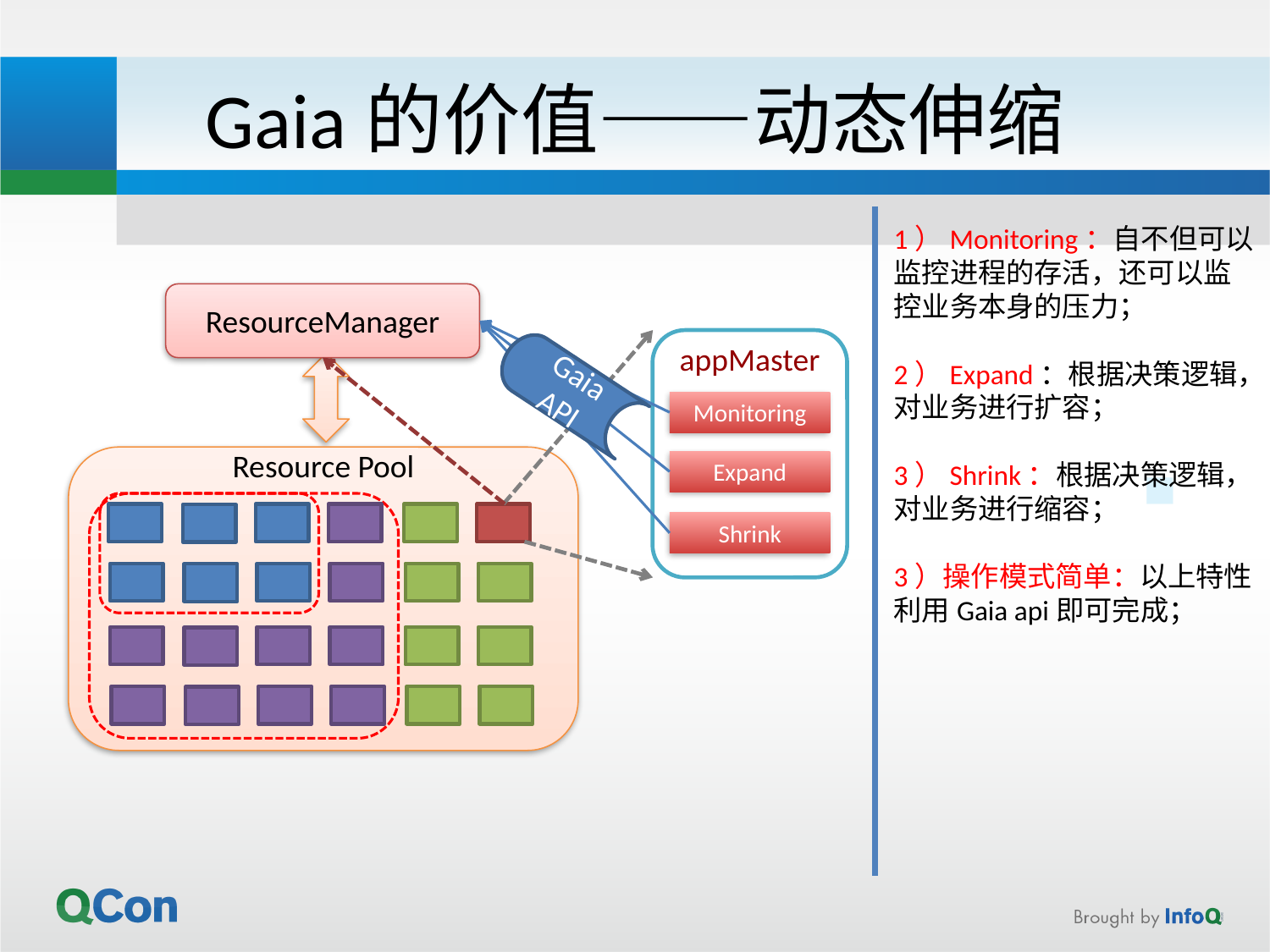

# Gaia的价值——动态伸缩
1）Monitoring：自不但可以监控进程的存活，还可以监控业务本身的压力；

2）Expand：根据决策逻辑，对业务进行扩容；

3）Shrink：根据决策逻辑，对业务进行缩容；

3）操作模式简单：以上特性利用Gaia api即可完成；

ResourceManager
appMaster

Gaia API
Monitoring
Resource Pool

Expand

Shrink